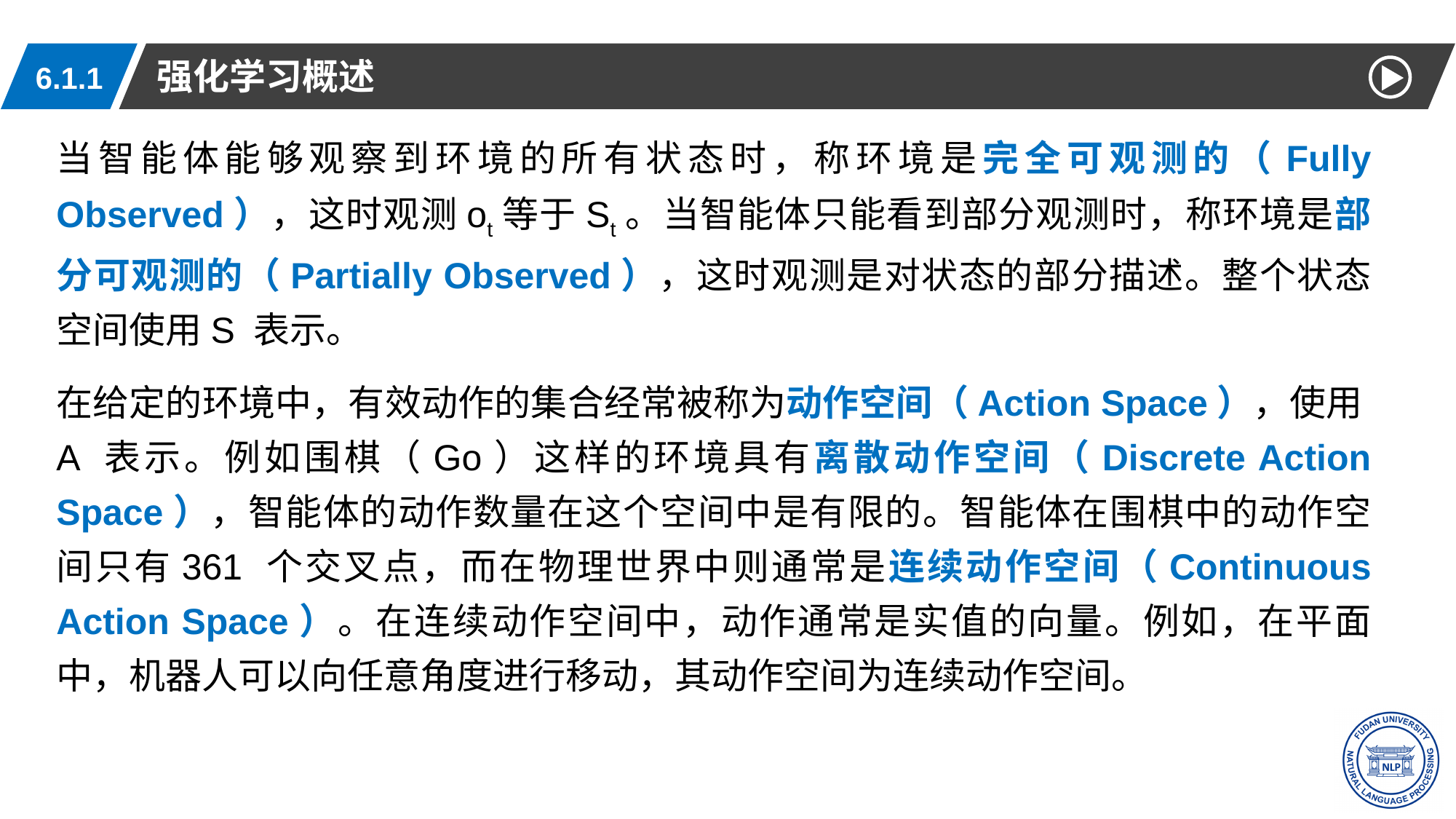

强化学习概述
6.1.1

当智能体能够观察到环境的所有状态时，称环境是完全可观测的（Fully Observed），这时观测ot等于St。当智能体只能看到部分观测时，称环境是部分可观测的（Partially Observed），这时观测是对状态的部分描述。整个状态空间使用S 表示。
在给定的环境中，有效动作的集合经常被称为动作空间（Action Space），使用A 表示。例如围棋（Go）这样的环境具有离散动作空间（Discrete Action Space），智能体的动作数量在这个空间中是有限的。智能体在围棋中的动作空间只有361 个交叉点，而在物理世界中则通常是连续动作空间（Continuous Action Space）。在连续动作空间中，动作通常是实值的向量。例如，在平面中，机器人可以向任意角度进行移动，其动作空间为连续动作空间。
9